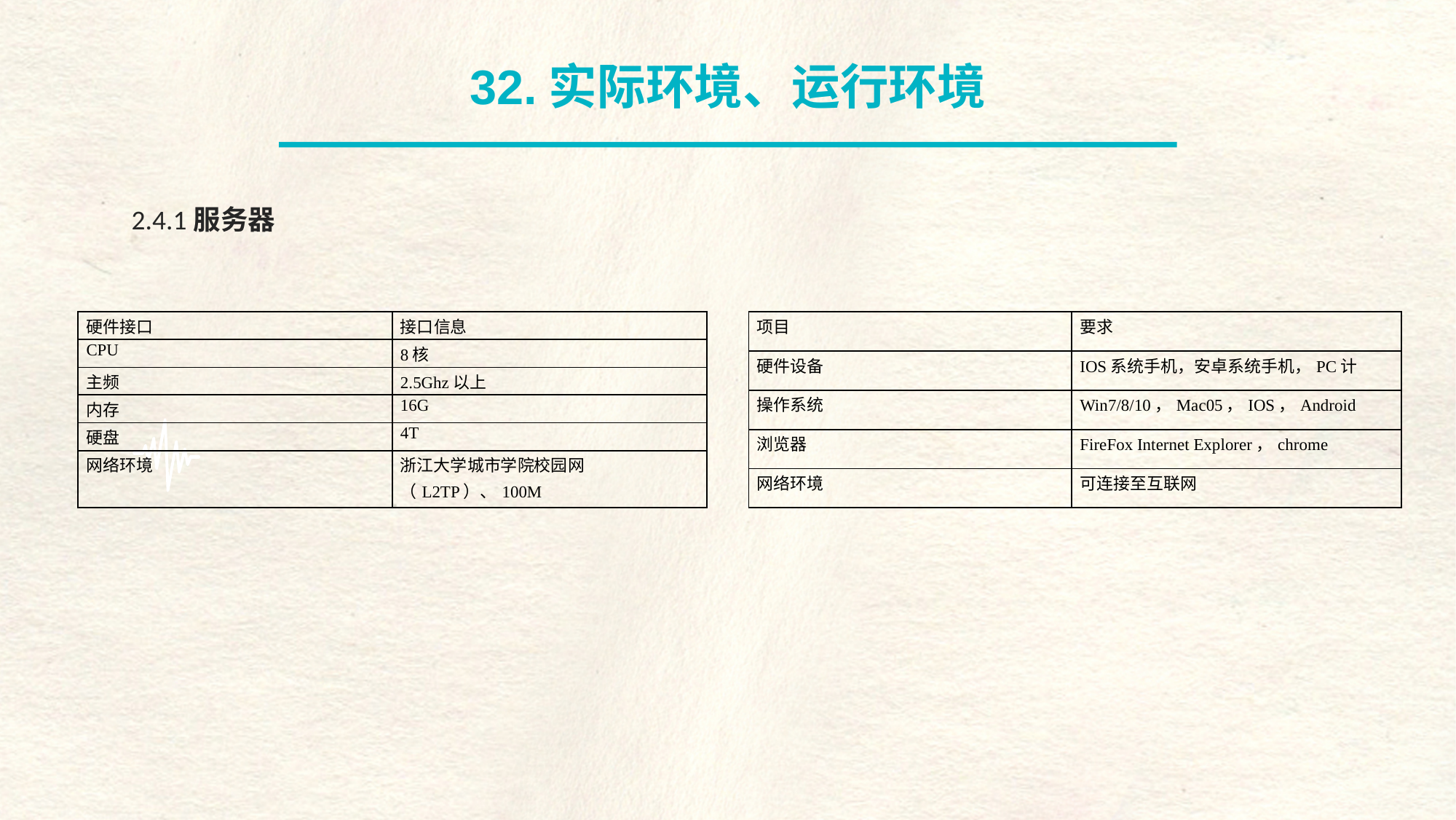

32.实际环境、运行环境

2.4.1服务器
2.4.2 客户端

| 项目 | 要求 |
| --- | --- |
| 硬件设备 | IOS系统手机，安卓系统手机，PC计 |
| 操作系统 | Win7/8/10，Mac05，IOS，Android |
| 浏览器 | FireFox Internet Explorer，chrome |
| 网络环境 | 可连接至互联网 |
| 硬件接口 | 接口信息 |
| --- | --- |
| CPU | 8核 |
| 主频 | 2.5Ghz以上 |
| 内存 | 16G |
| 硬盘 | 4T |
| 网络环境 | 浙江大学城市学院校园网（L2TP）、100M |